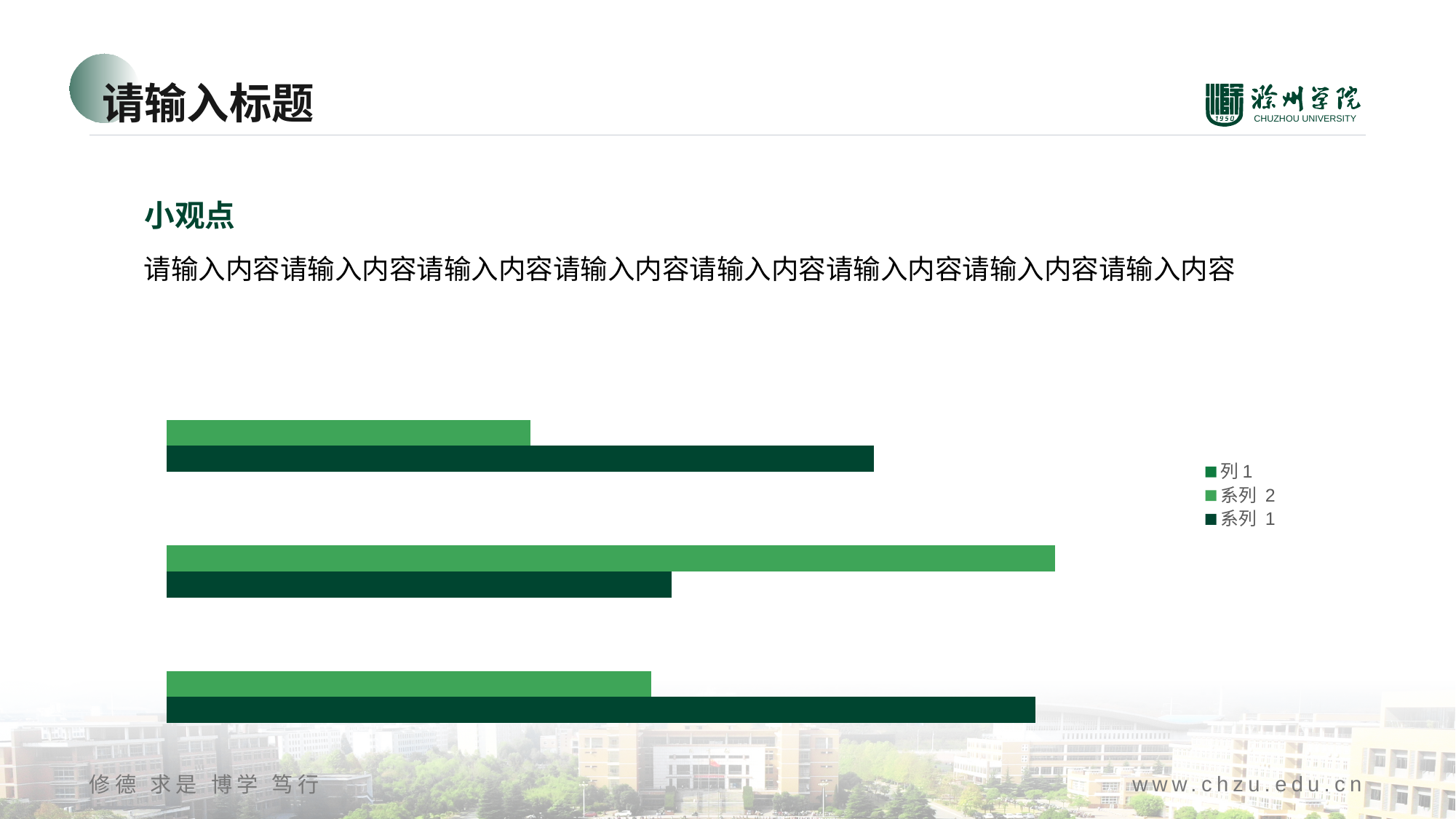

请输入标题

小观点

请输入内容请输入内容请输入内容请输入内容请输入内容请输入内容请输入内容请输入内容

### Chart

| Category | 系列 1 | 系列 2 | 列1 |
|---|---|---|---|
| 类别 1 | 4.3 | 2.4 | None |
| 类别 2 | 2.5 | 4.4 | None |
| 类别 3 | 3.5 | 1.8 | None |